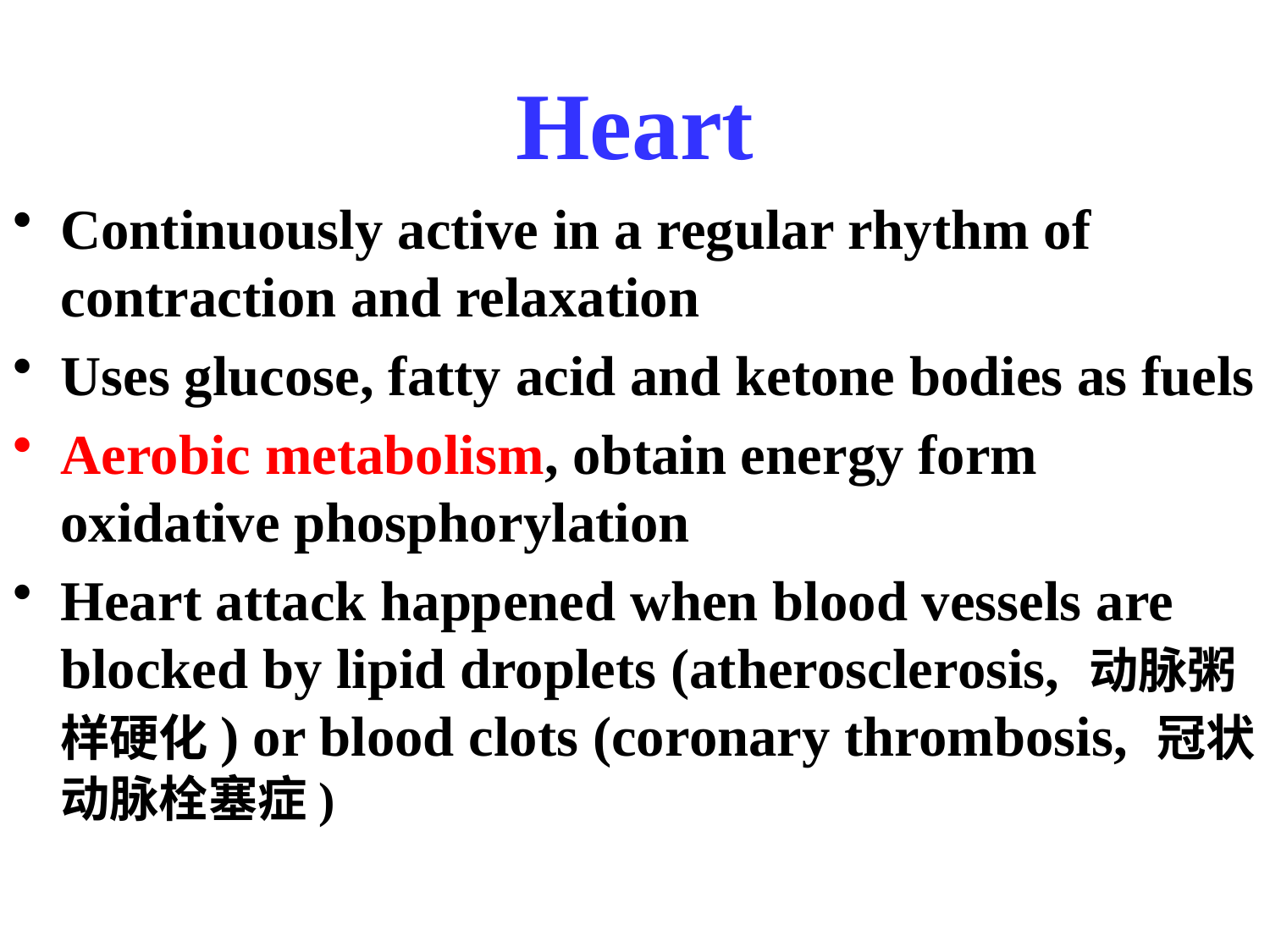

# Heart
Continuously active in a regular rhythm of  contraction and relaxation
Uses glucose, fatty acid and ketone bodies as fuels
Aerobic metabolism, obtain energy form oxidative phosphorylation
Heart attack happened when blood vessels are  blocked by lipid droplets (atherosclerosis, 动脉粥样硬化) or blood clots (coronary thrombosis, 冠状动脉栓塞症)